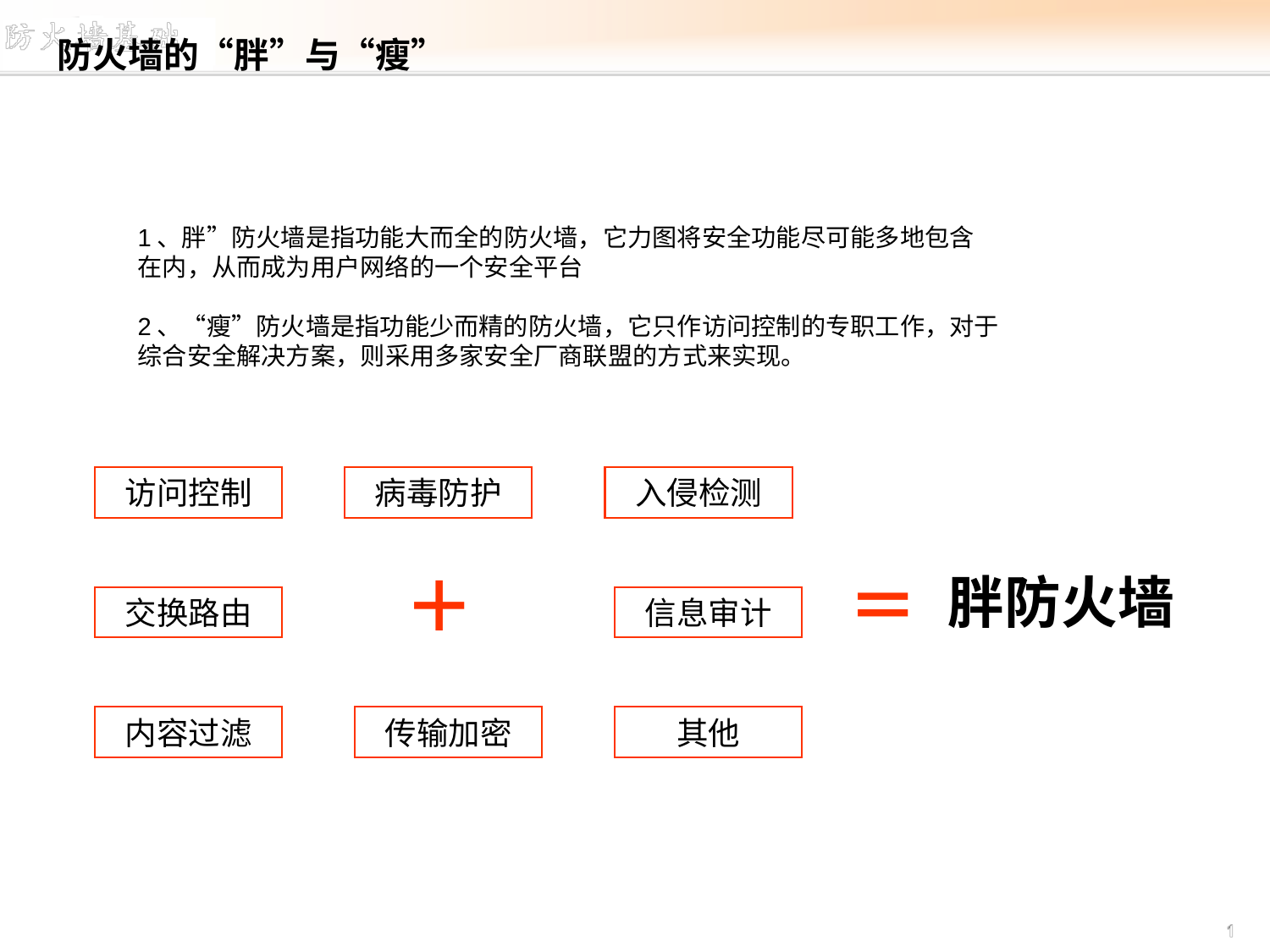

防火墙的“胖”与“瘦”
1、胖”防火墙是指功能大而全的防火墙，它力图将安全功能尽可能多地包含
在内，从而成为用户网络的一个安全平台

2、“瘦”防火墙是指功能少而精的防火墙，它只作访问控制的专职工作，对于
综合安全解决方案，则采用多家安全厂商联盟的方式来实现。
访问控制
病毒防护
入侵检测
＋
＝
胖防火墙
交换路由
信息审计
内容过滤
传输加密
其他